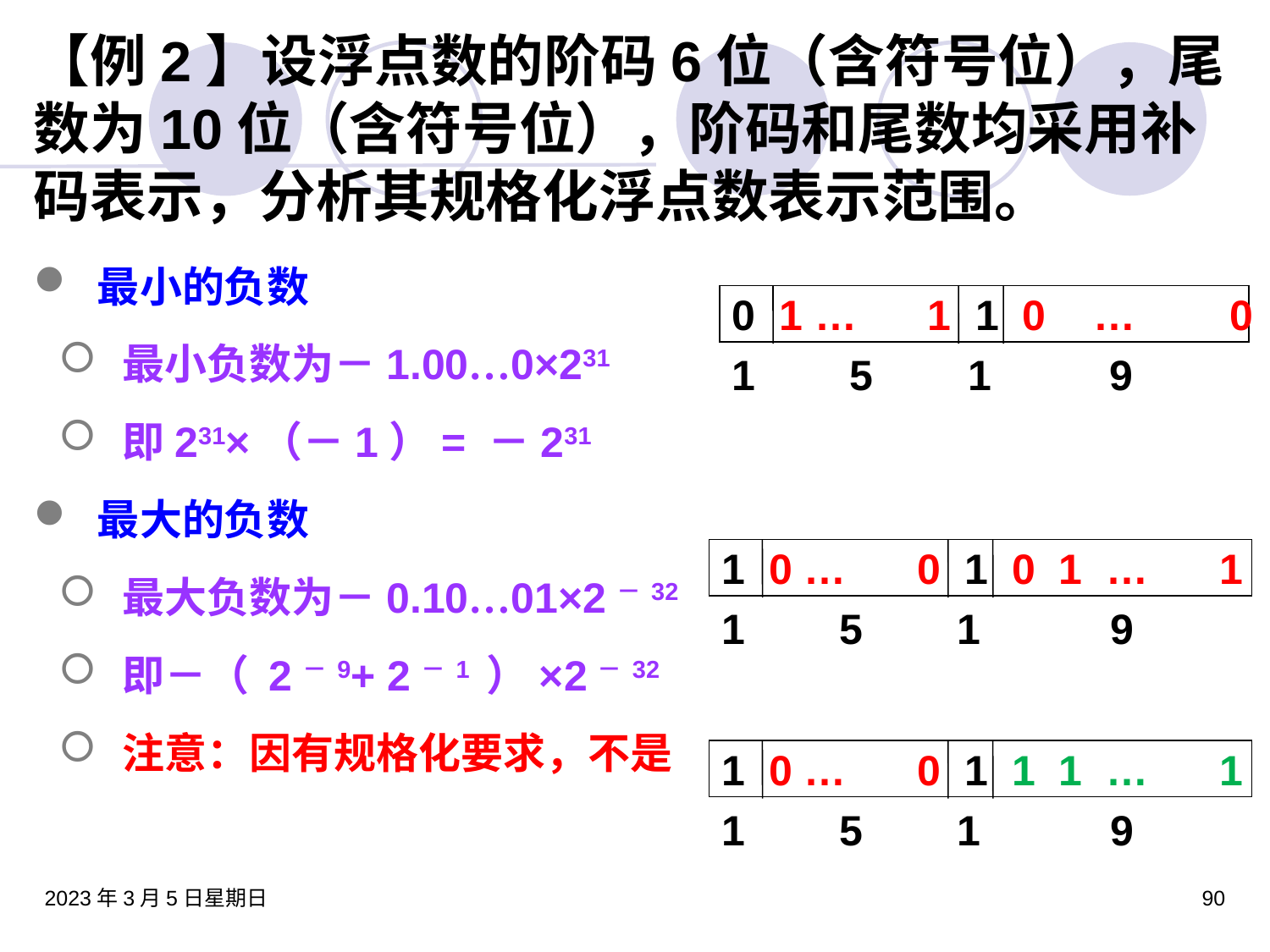

# 【例2】设浮点数的阶码6位（含符号位），尾数为10位（含符号位），阶码和尾数均采用补码表示，分析其规格化浮点数表示范围。

最小的负数
最小负数为－1.00…0×231
即231×（－1）= －231
最大的负数
最大负数为－0.10…01×2－32
即－（ 2－9+ 2－1 ）×2－32
注意：因有规格化要求，不是
0  1 …      1  1  0    …        0

1        5        1          9
1  0 …      0  1  0  1  …      1

1        5        1           9
1  0 …      0  1  1  1  …      1

1        5        1           9
2023年3月5日星期日
90